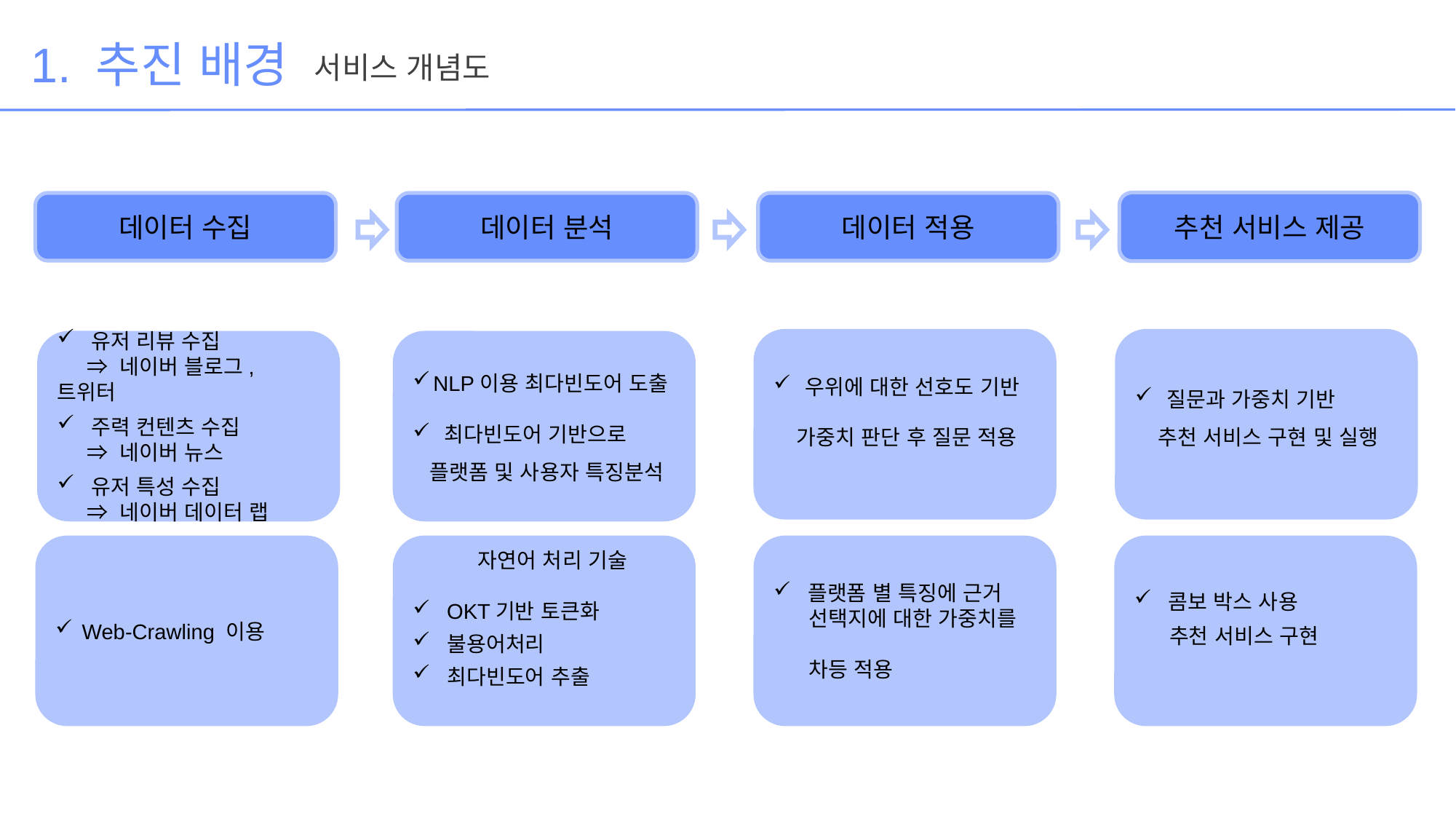

1. 추진 배경
서비스 개념도
추천 서비스 제공
데이터 수집
데이터 분석
데이터 적용

 우위에 대한 선호도 기반

   가중치 판단 후 질문 적용

 질문과 가중치 기반
   추천 서비스 구현 및 실행

유저 리뷰 수집
     ⇒ 네이버 블로그, 트위터

주력 컨텐츠 수집
     ⇒ 네이버 뉴스

유저 특성 수집
     ⇒ 네이버 데이터 랩

NLP이용 최다빈도어 도출

 최다빈도어 기반으로
  플랫폼 및 사용자 특징분석

 Web-Crawling 이용
  자연어 처리 기술

OKT기반 토큰화

불용어처리

최다빈도어 추출

플랫폼 별 특징에 근거
     선택지에 대한 가중치를
     차등 적용

콤보 박스 사용

     추천 서비스 구현